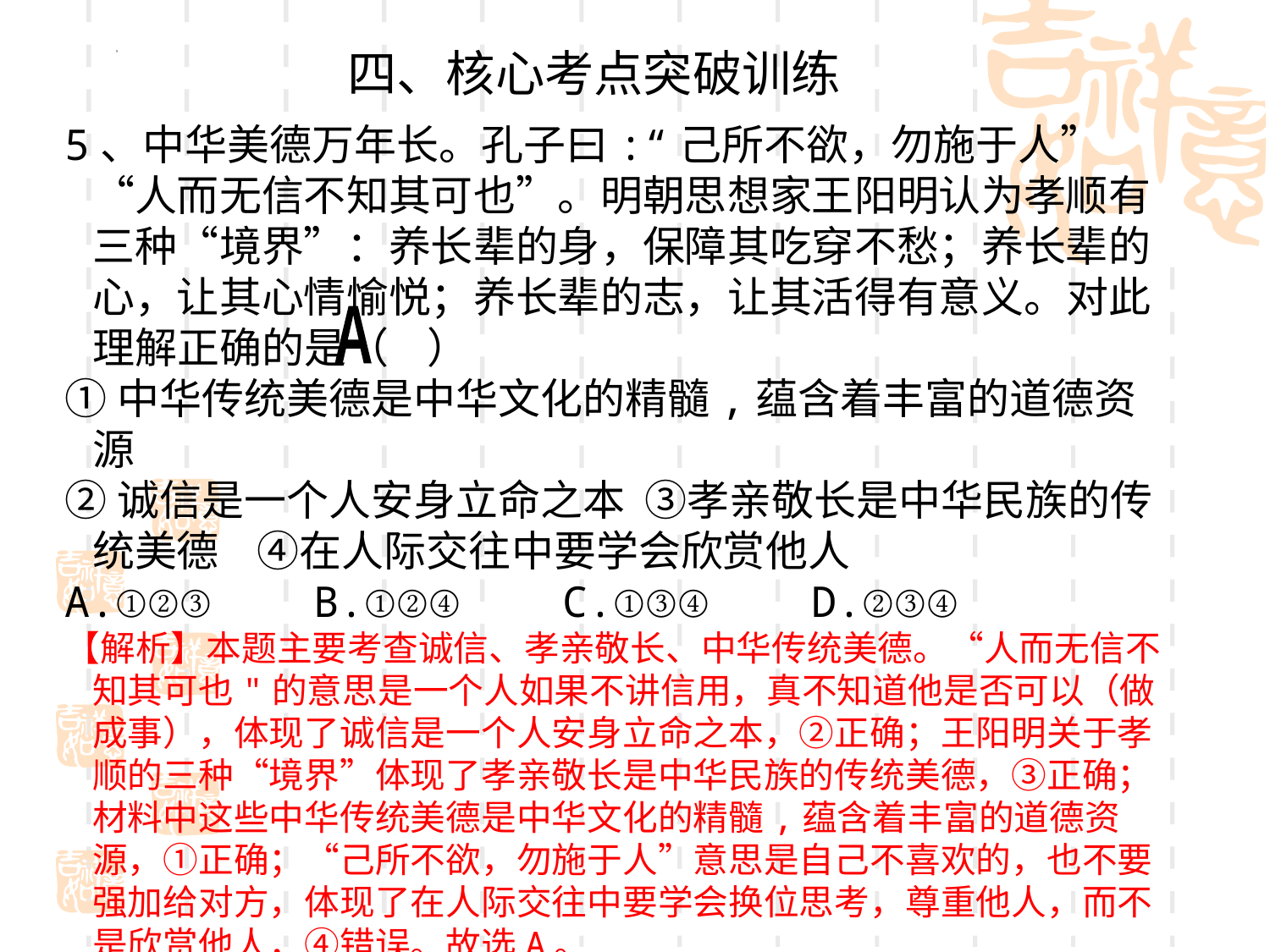

四、核心考点突破训练
5、中华美德万年长。孔子曰:“己所不欲，勿施于人”“人而无信不知其可也”。明朝思想家王阳明认为孝顺有三种“境界”：养长辈的身，保障其吃穿不愁；养长辈的心，让其心情愉悦；养长辈的志，让其活得有意义。对此理解正确的是（    ）
①中华传统美德是中华文化的精髓,蕴含着丰富的道德资源
②诚信是一个人安身立命之本  ③孝亲敬长是中华民族的传统美德    ④在人际交往中要学会欣赏他人
A.①②③    B.①②④    C.①③④    D.②③④
【解析】本题主要考查诚信、孝亲敬长、中华传统美德。“人而无信不知其可也"的意思是一个人如果不讲信用，真不知道他是否可以（做成事），体现了诚信是一个人安身立命之本，②正确；王阳明关于孝顺的三种“境界”体现了孝亲敬长是中华民族的传统美德，③正确；材料中这些中华传统美德是中华文化的精髓,蕴含着丰富的道德资源，①正确；“己所不欲，勿施于人”意思是自己不喜欢的，也不要强加给对方，体现了在人际交往中要学会换位思考，尊重他人，而不是欣赏他人，④错误。故选A。
A